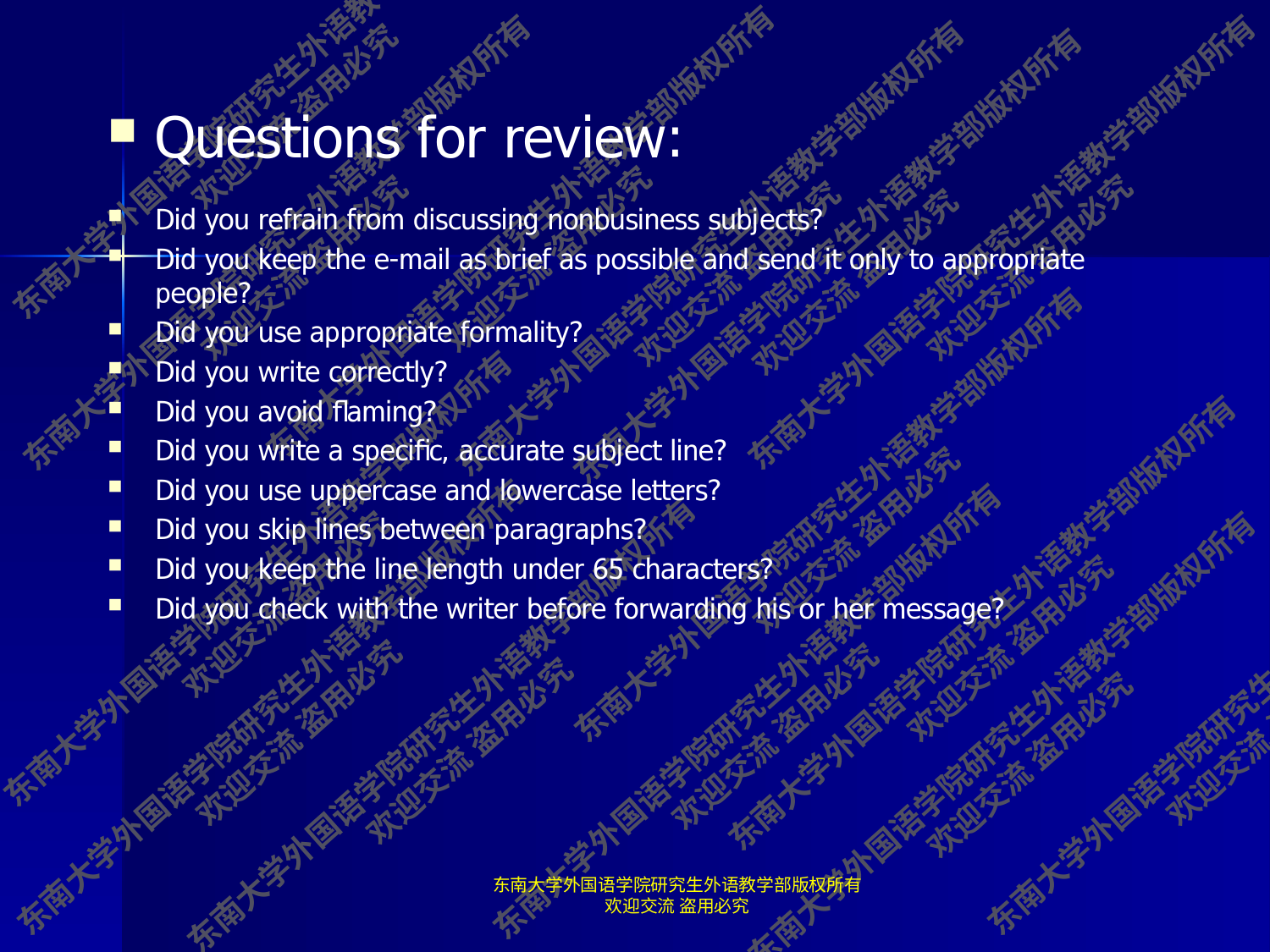

#
Questions for review:

Did you refrain from discussing nonbusiness subjects?
Did you keep the e-mail as brief as possible and send it only to appropriate people?
Did you use appropriate formality?
Did you write correctly?
Did you avoid flaming?
Did you write a specific, accurate subject line?
Did you use uppercase and lowercase letters?
Did you skip lines between paragraphs?
Did you keep the line length under 65 characters?
Did you check with the writer before forwarding his or her message?
东南大学外国语学院研究生外语教学部版权所有 欢迎交流 盗用必究